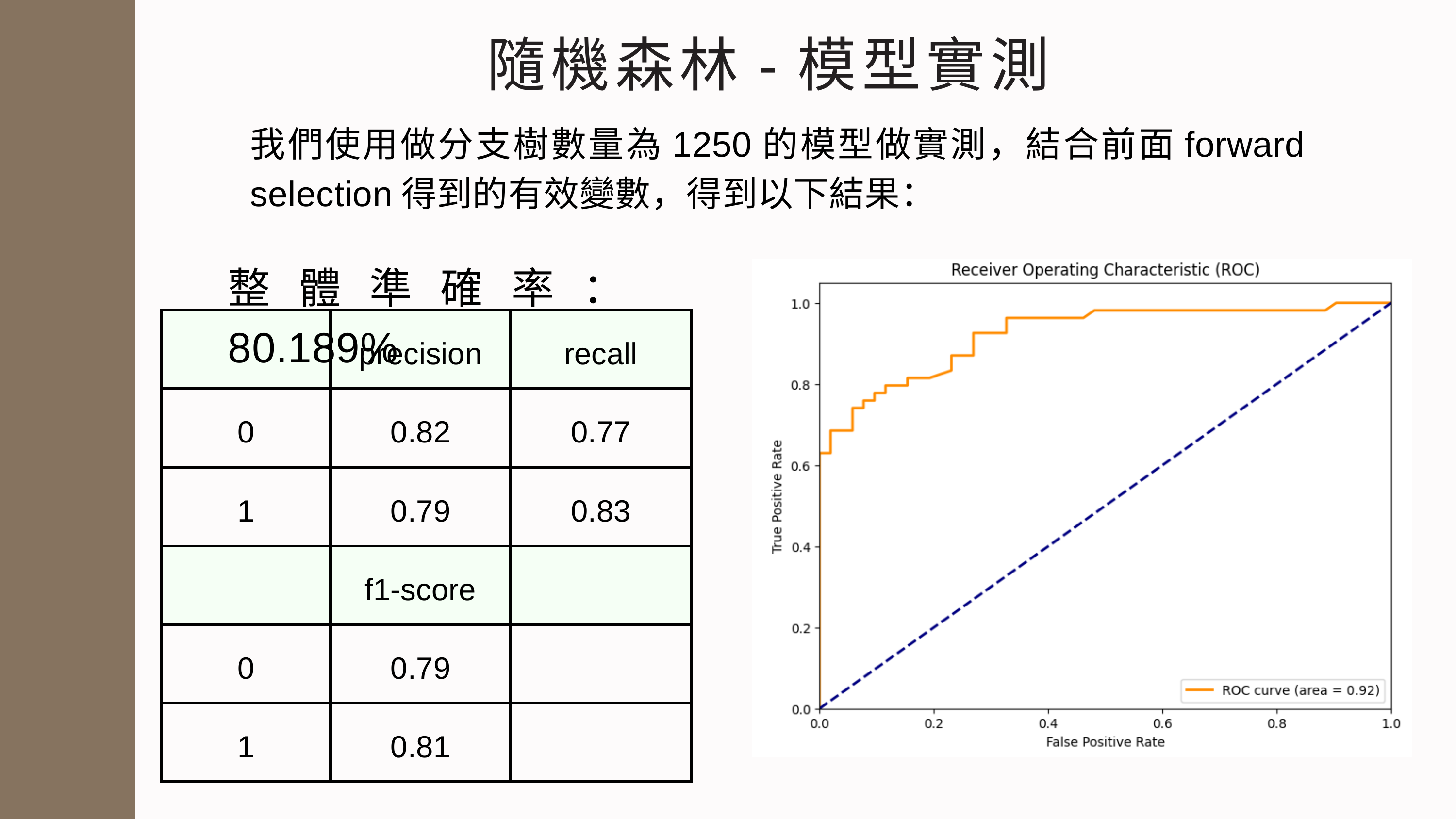

隨機森林-模型實測
我們使用做分支樹數量為1250的模型做實測，結合前面forward selection得到的有效變數，得到以下結果：
整體準確率：80.189%

|  | precision | recall |
| --- | --- | --- |
| 0 | 0.82 | 0.77 |
| 1 | 0.79 | 0.83 |
|  | f1-score |  |
| 0 | 0.79 |  |
| 1 | 0.81 |  |